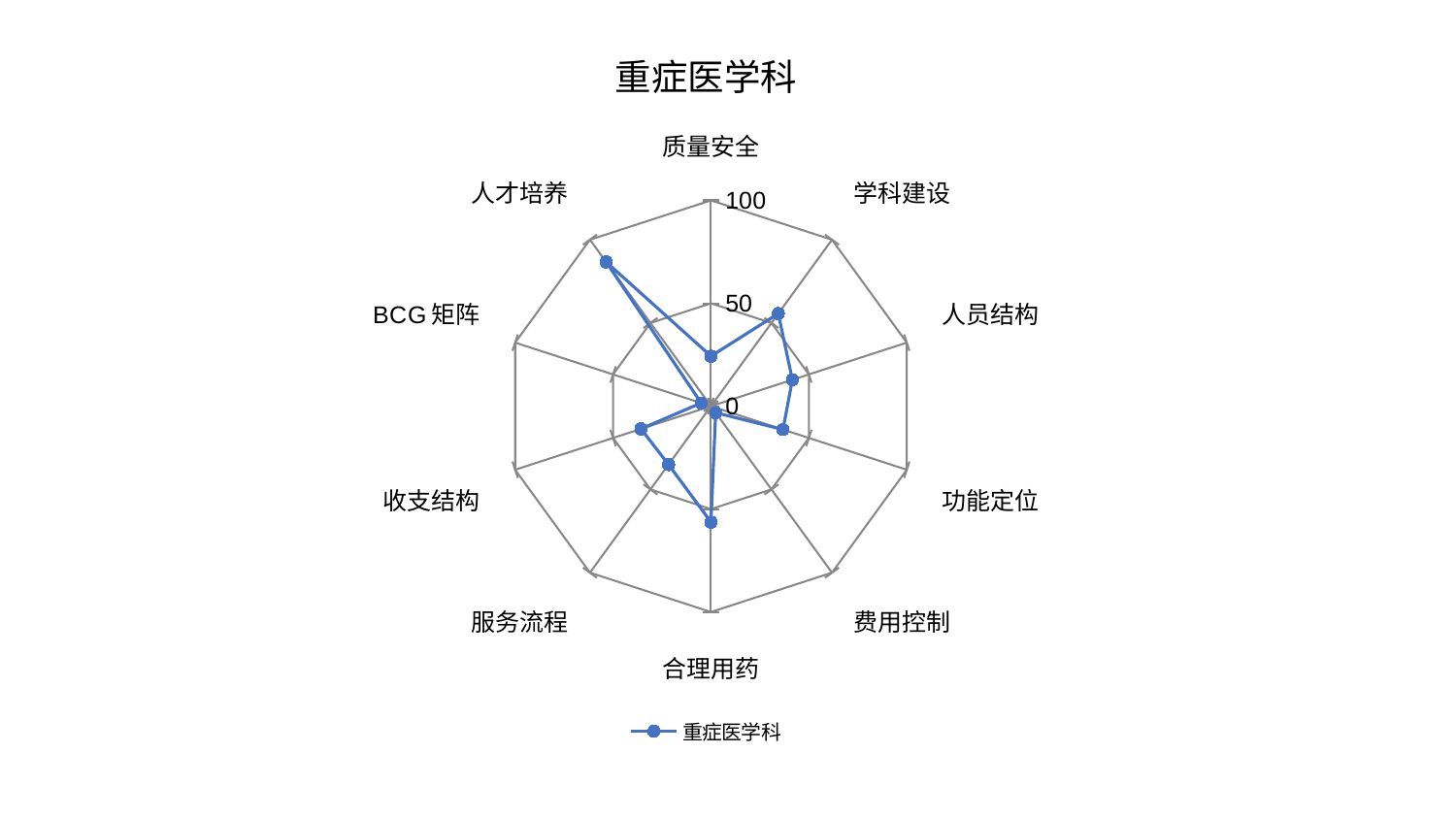

### Chart: 重症医学科

| Category | 重症医学科 |
|---|---|
| 质量安全 | 24.314797729742285 |
| 学科建设 | 55.63231541110308 |
| 人员结构 | 41.58162121776345 |
| 功能定位 | 36.772747849047484 |
| 费用控制 | 3.9206233659292504 |
| 合理用药 | 56.33801900364683 |
| 服务流程 | 35.07474617082713 |
| 收支结构 | 35.74967315110462 |
| BCG矩阵 | 5.008398280344399 |
| 人才培养 | 86.63146164835673 |
105